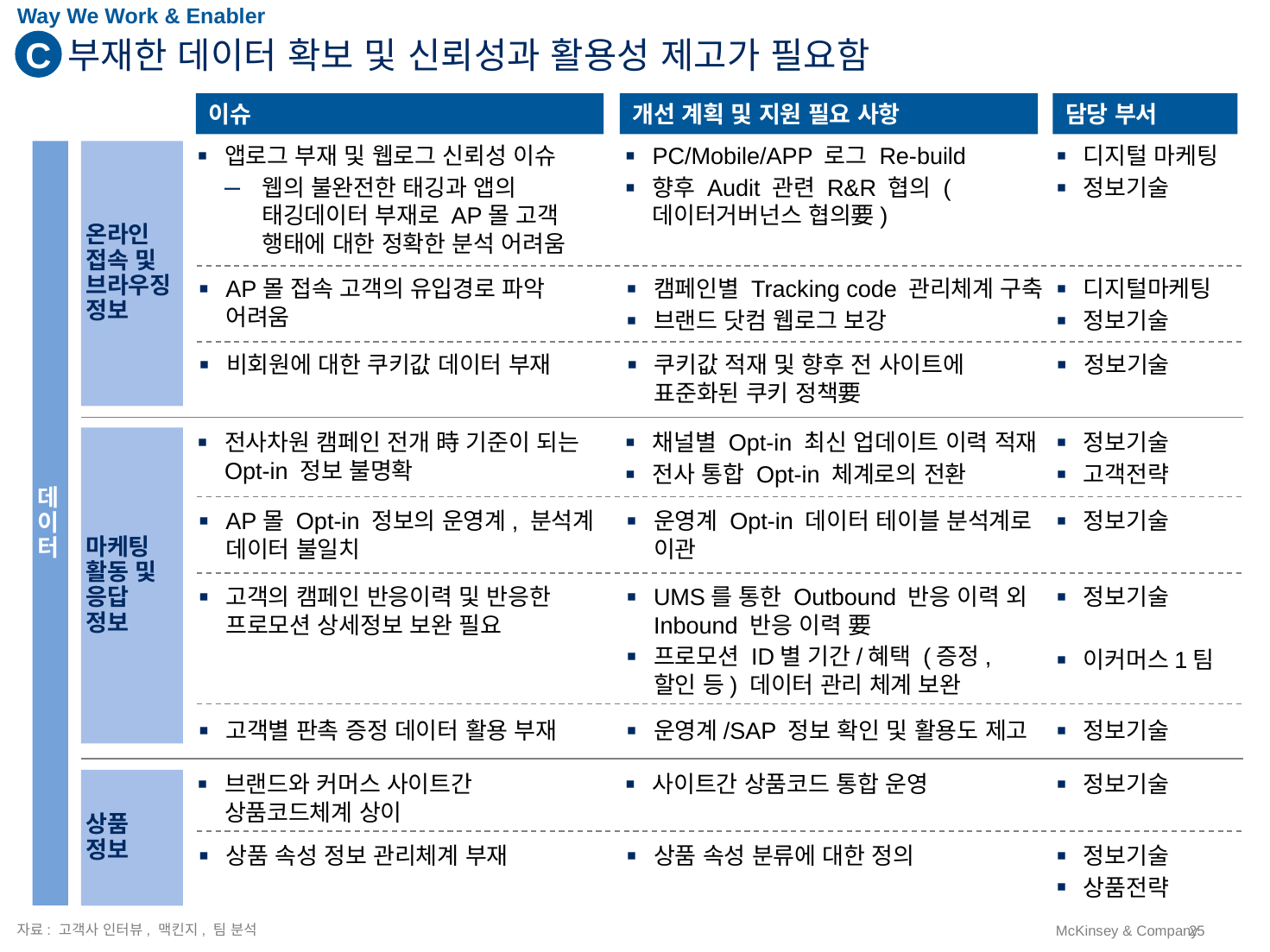

Way We Work & Enabler
C
# 부재한 데이터 확보 및 신뢰성과 활용성 제고가 필요함
이슈
개선 계획 및 지원 필요 사항
담당 부서
데이터
온라인 접속 및  브라우징 정보
앱로그 부재 및 웹로그 신뢰성 이슈
웹의 불완전한 태깅과 앱의 태깅데이터 부재로 AP몰 고객 행태에 대한 정확한 분석 어려움
PC/Mobile/APP 로그 Re-build
향후 Audit 관련 R&R 협의 (데이터거버넌스 협의要)
디지털 마케팅
정보기술
AP몰 접속 고객의 유입경로 파악 어려움
캠페인별 Tracking code 관리체계 구축
브랜드 닷컴 웹로그 보강
디지털마케팅
정보기술
비회원에 대한 쿠키값 데이터 부재
쿠키값 적재 및 향후 전 사이트에 표준화된 쿠키 정책要
정보기술
마케팅 활동 및 응답  정보
전사차원 캠페인 전개 時 기준이 되는 Opt-in 정보 불명확
채널별 Opt-in 최신 업데이트 이력 적재
전사 통합 Opt-in 체계로의 전환
정보기술
고객전략
AP몰 Opt-in 정보의 운영계, 분석계 데이터 불일치
운영계 Opt-in 데이터 테이블 분석계로 이관
정보기술
고객의 캠페인 반응이력 및 반응한 프로모션 상세정보 보완 필요
UMS를 통한 Outbound 반응 이력 외 Inbound 반응 이력 要
프로모션 ID별 기간/혜택 (증정, 할인 등) 데이터 관리 체계 보완
정보기술

이커머스1팀
고객별 판촉 증정 데이터 활용 부재
운영계/SAP 정보 확인 및 활용도 제고
정보기술
상품
정보
브랜드와 커머스 사이트간 상품코드체계 상이
사이트간 상품코드 통합 운영
정보기술
상품 속성 정보 관리체계 부재
상품 속성 분류에 대한 정의
정보기술
상품전략
자료: 고객사 인터뷰, 맥킨지, 팀 분석